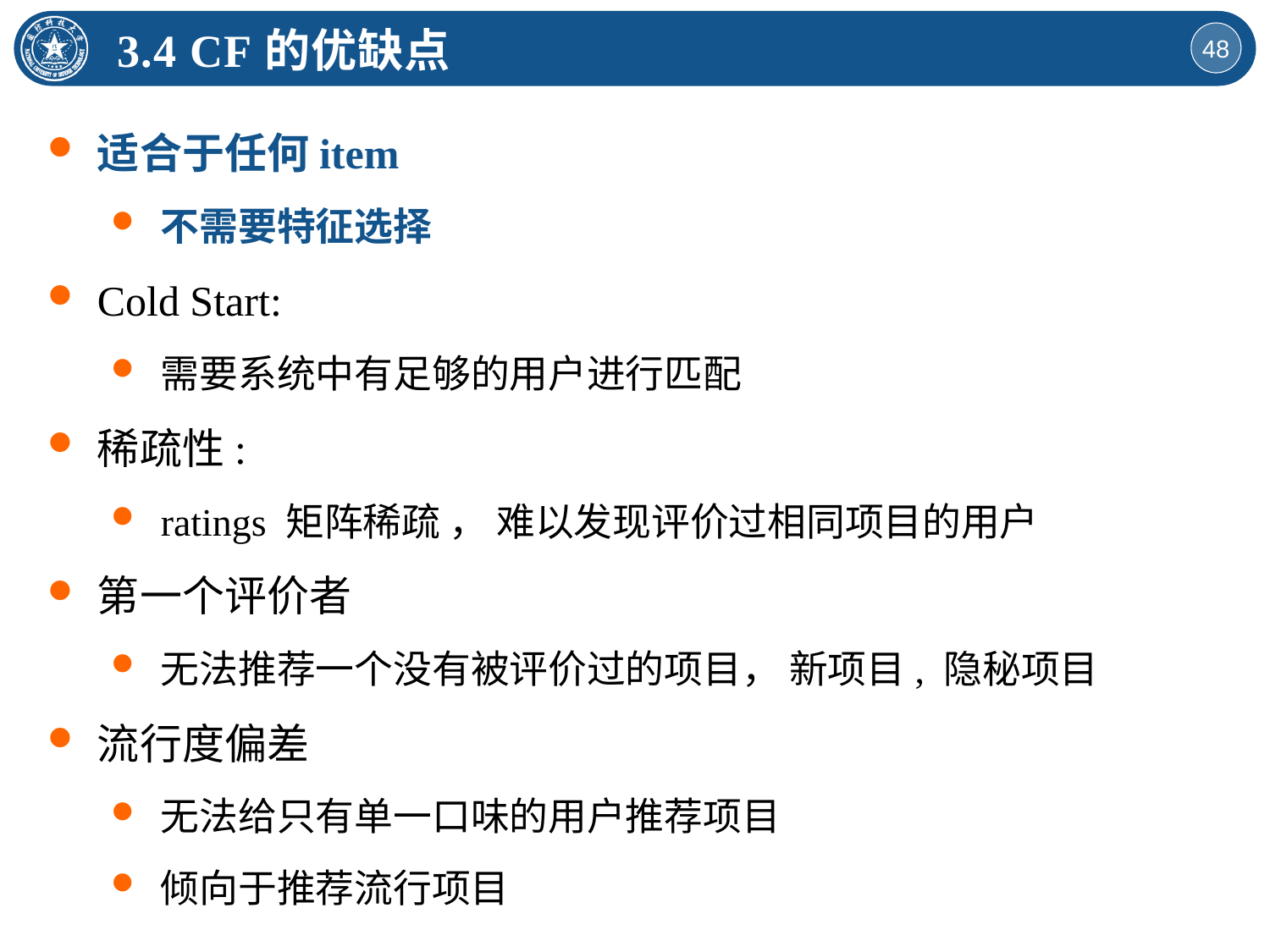

3.4 CF的优缺点
适合于任何item
不需要特征选择
Cold Start:
需要系统中有足够的用户进行匹配
稀疏性:
ratings 矩阵稀疏 ， 难以发现评价过相同项目的用户
第一个评价者
无法推荐一个没有被评价过的项目， 新项目, 隐秘项目
流行度偏差
无法给只有单一口味的用户推荐项目
倾向于推荐流行项目